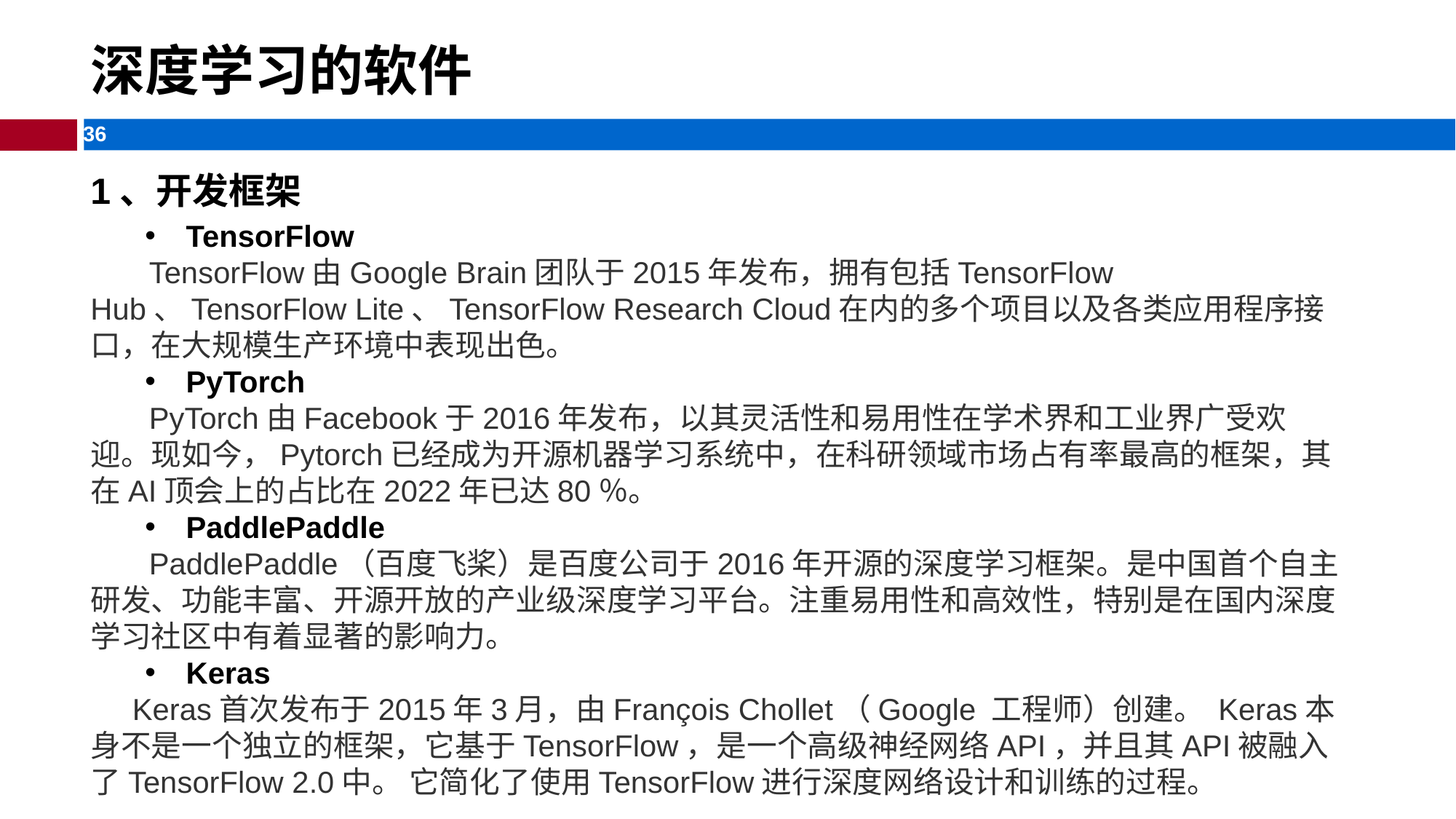

# 深度学习的软件​​
​​1、开发框架
​TensorFlow
       TensorFlow由Google Brain团队于2015年发布，拥有包括TensorFlow Hub、TensorFlow Lite、TensorFlow Research Cloud在内的多个项目以及各类应用程序接口，在大规模生产环境中表现出色。
PyTorch
       PyTorch由Facebook于2016年发布，以其灵活性和易用性在学术界和工业界广受欢迎。现如今，Pytorch已经成为开源机器学习系统中，在科研领域市场占有率最高的框架，其在AI顶会上的占比在2022年已达80％。
PaddlePaddle​​
       PaddlePaddle（百度飞桨）是百度公司于2016年开源的深度学习框架。是中国首个自主研发、功能丰富、开源开放的产业级深度学习平台。注重易用性和高效性，特别是在国内深度学习社区中有着显著的影响力。
​​Keras​​
     Keras首次发布于2015年3月‌，由François Chollet（Google 工程师）创建‌。 Keras本身不是一个独立的框架，它基于TensorFlow，是一个高级神经网络API，并且其API被融入了TensorFlow 2.0中‌。 它简化了使用TensorFlow进行深度网络设计和训练的过程‌。